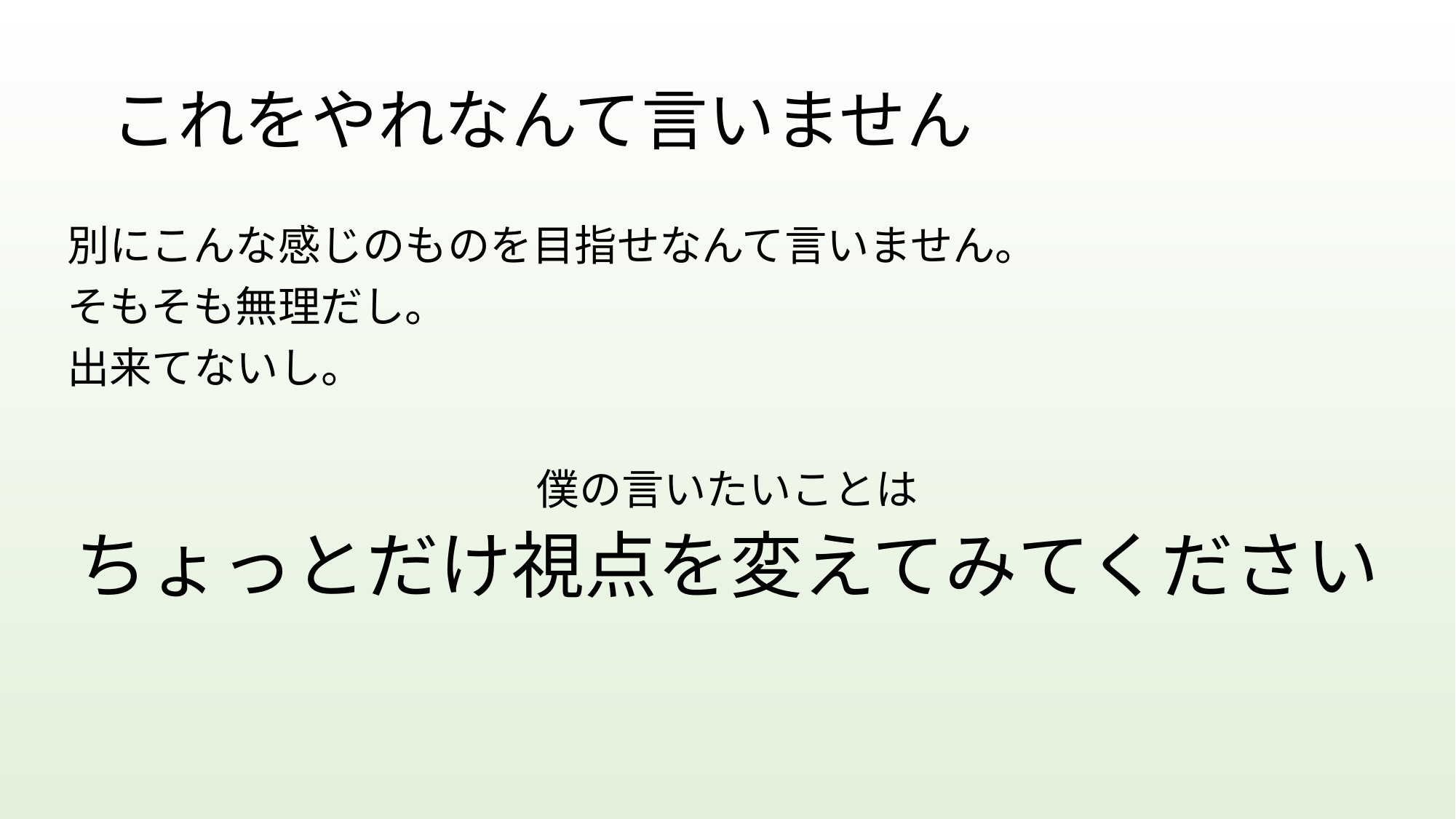

# これをやれなんて言いません
別にこんな感じのものを目指せなんて言いません。
そもそも無理だし。
出来てないし。

僕の言いたいことは
ちょっとだけ視点を変えてみてください